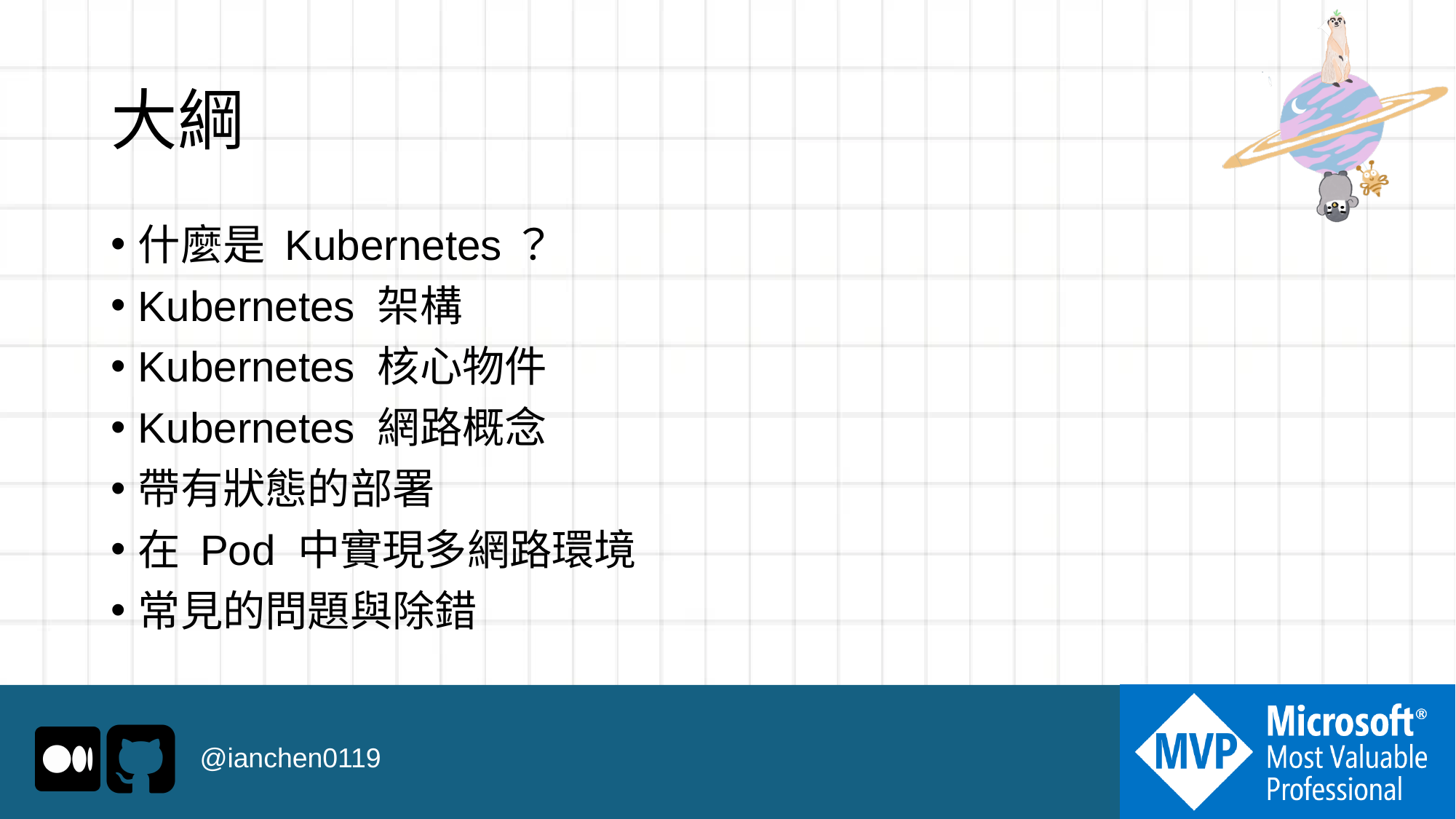

# 大綱
什麼是 Kubernetes？
Kubernetes 架構
Kubernetes 核心物件
Kubernetes 網路概念
帶有狀態的部署
在 Pod 中實現多網路環境
常見的問題與除錯